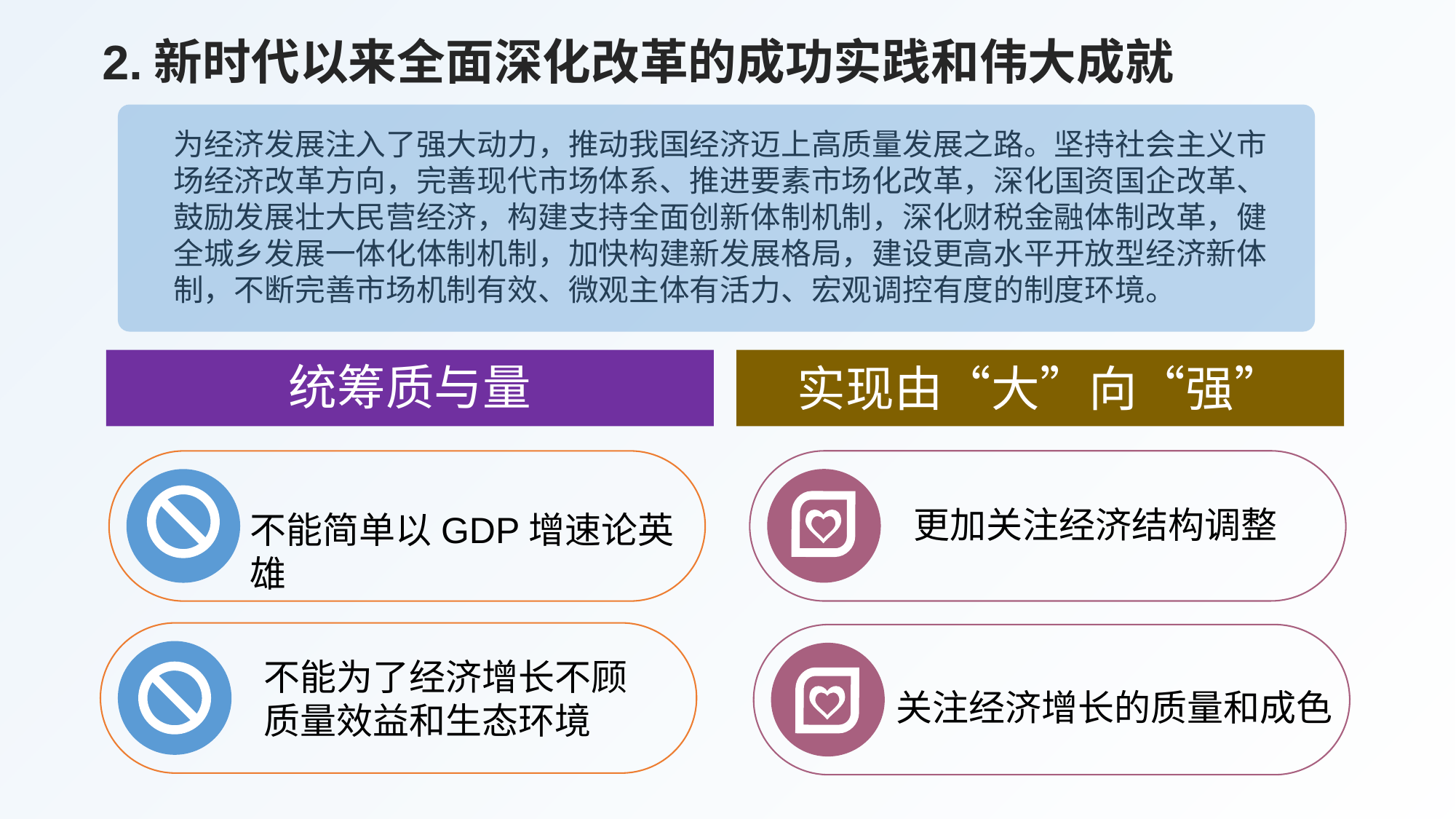

2.新时代以来全面深化改革的成功实践和伟大成就

为经济发展注入了强大动力，推动我国经济迈上高质量发展之路。坚持社会主义市场经济改革方向，完善现代市场体系、推进要素市场化改革，深化国资国企改革、鼓励发展壮大民营经济，构建支持全面创新体制机制，深化财税金融体制改革，健全城乡发展一体化体制机制，加快构建新发展格局，建设更高水平开放型经济新体制，不断完善市场机制有效、微观主体有活力、宏观调控有度的制度环境。

统筹质与量

实现由“大”向“强”

更加关注经济结构调整

不能简单以GDP增速论英雄

不能为了经济增长不顾质量效益和生态环境

关注经济增长的质量和成色